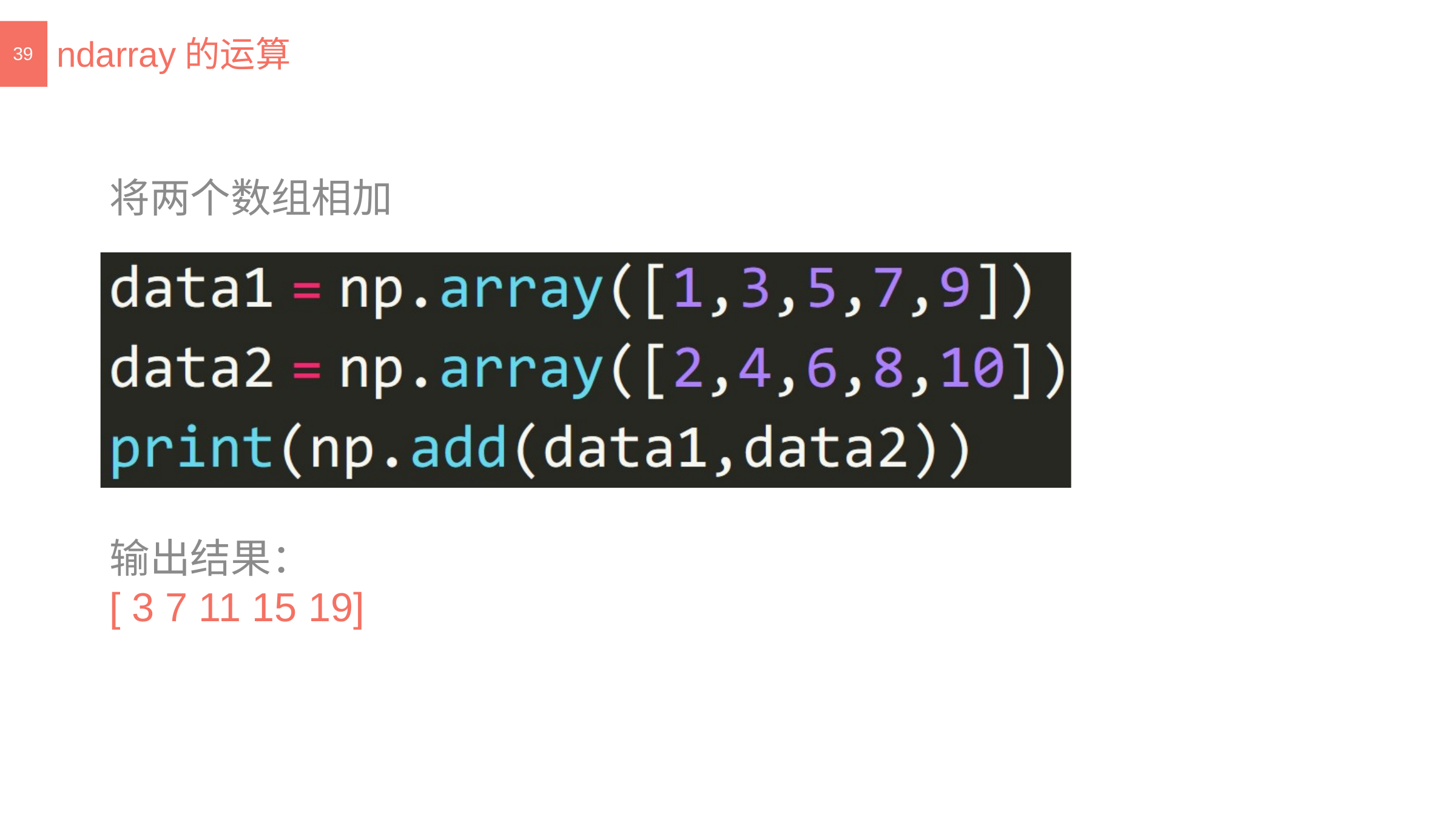

# ndarray的运算
39
将两个数组相加

输出结果：
[ 3 7 11 15 19]